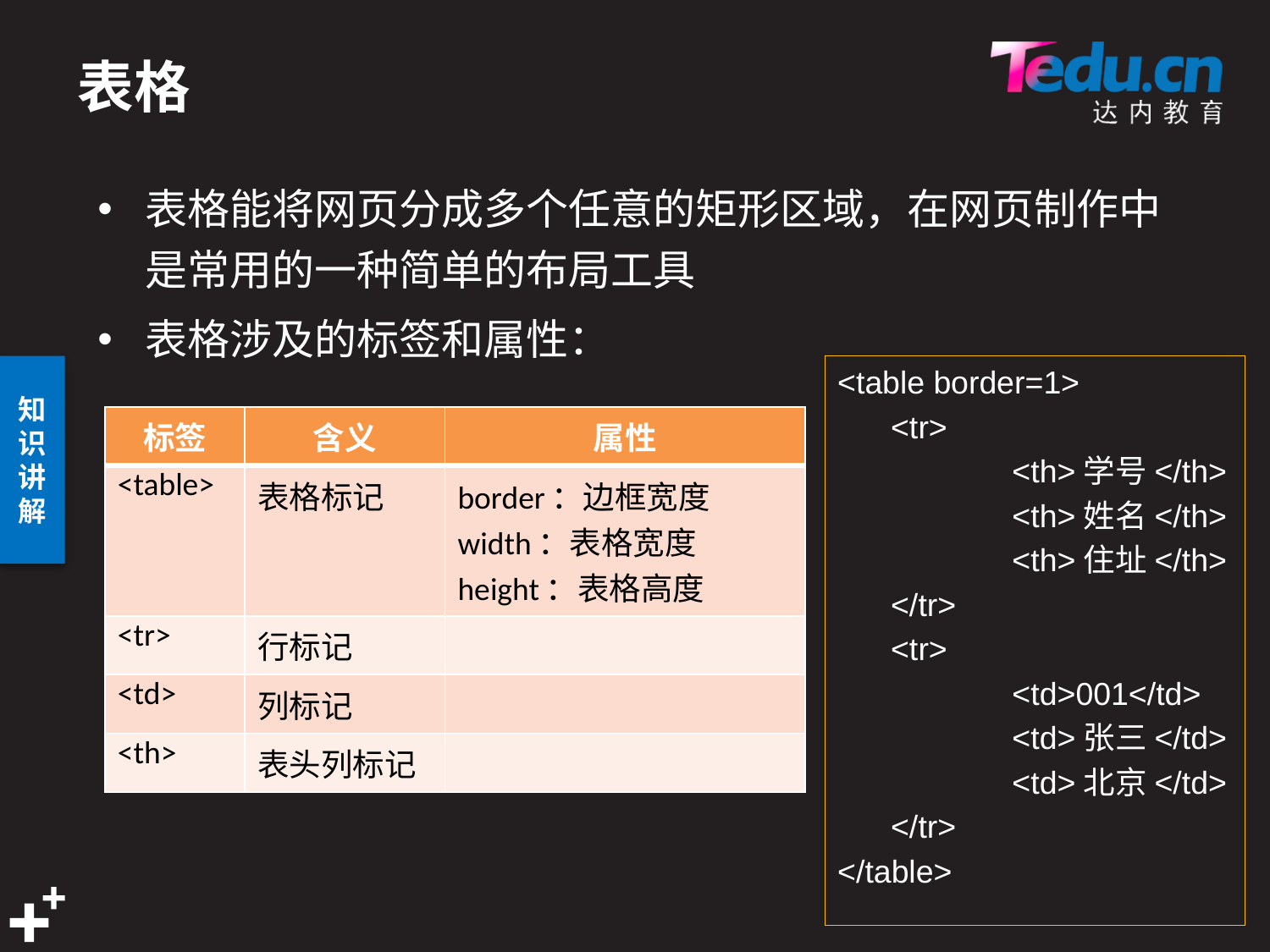

# 表格
表格能将网页分成多个任意的矩形区域，在网页制作中是常用的一种简单的布局工具
表格涉及的标签和属性：
<table border=1>
      <tr>
		<th>学号</th>
		<th>姓名</th>
		<th>住址</th>
      </tr>
      <tr>
		<td>001</td>
		<td>张三</td>
		<td>北京</td>
      </tr>
</table>
| 标签 | 含义 | 属性 |
| --- | --- | --- |
| <table> | 表格标记 | border：边框宽度 width：表格宽度 height：表格高度 |
| <tr> | 行标记 |  |
| <td> | 列标记 |  |
| <th> | 表头列标记 |  |